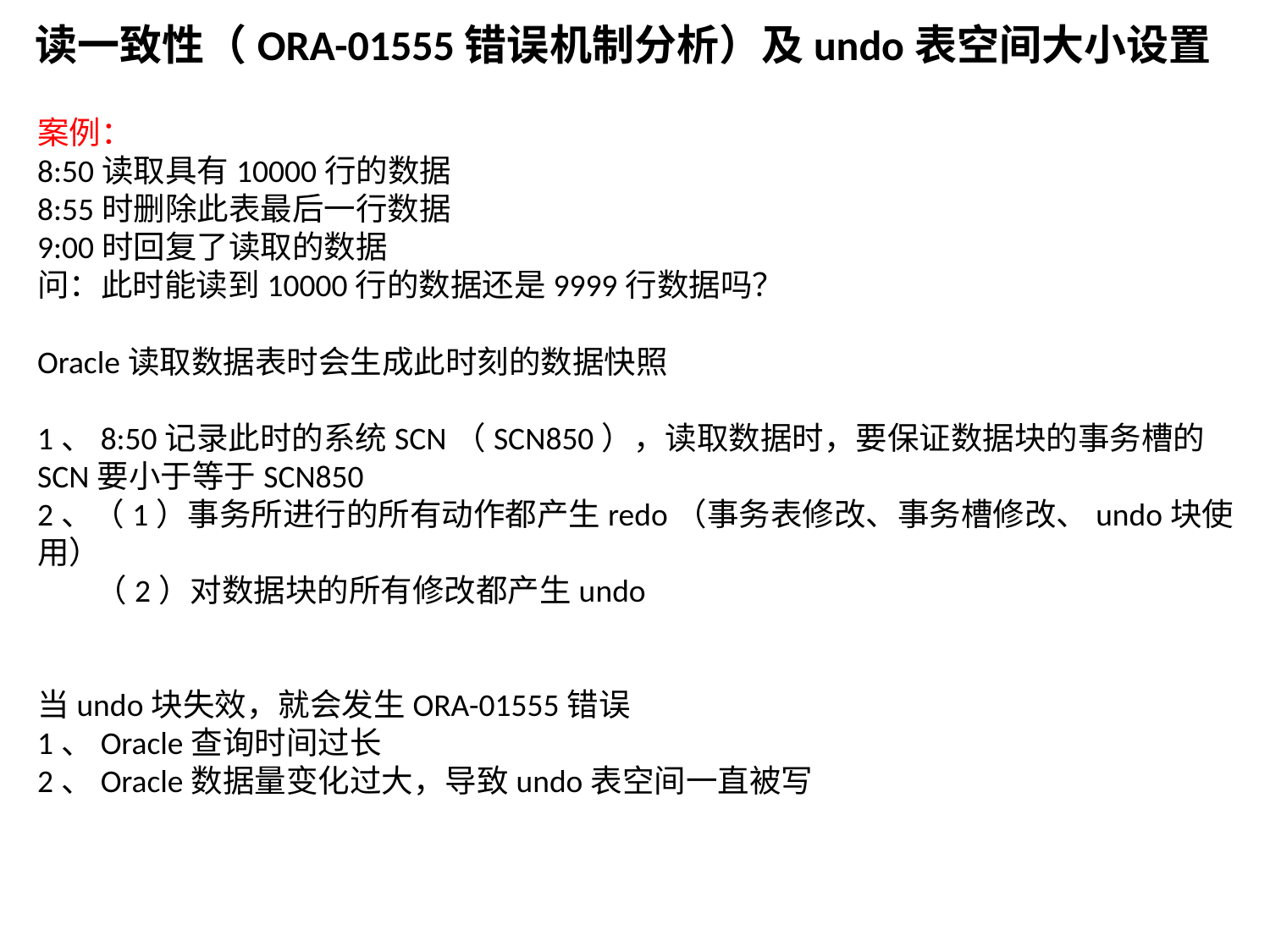

读一致性（ORA-01555错误机制分析）及undo表空间大小设置
案例：
8:50读取具有10000行的数据
8:55时删除此表最后一行数据
9:00时回复了读取的数据
问：此时能读到10000行的数据还是9999行数据吗？
Oracle读取数据表时会生成此时刻的数据快照

1、8:50记录此时的系统SCN（SCN850），读取数据时，要保证数据块的事务槽的SCN要小于等于SCN850
2、（1）事务所进行的所有动作都产生redo（事务表修改、事务槽修改、undo块使用）
       （2）对数据块的所有修改都产生undo

当undo块失效，就会发生ORA-01555错误
1、Oracle查询时间过长
2、Oracle数据量变化过大，导致undo表空间一直被写